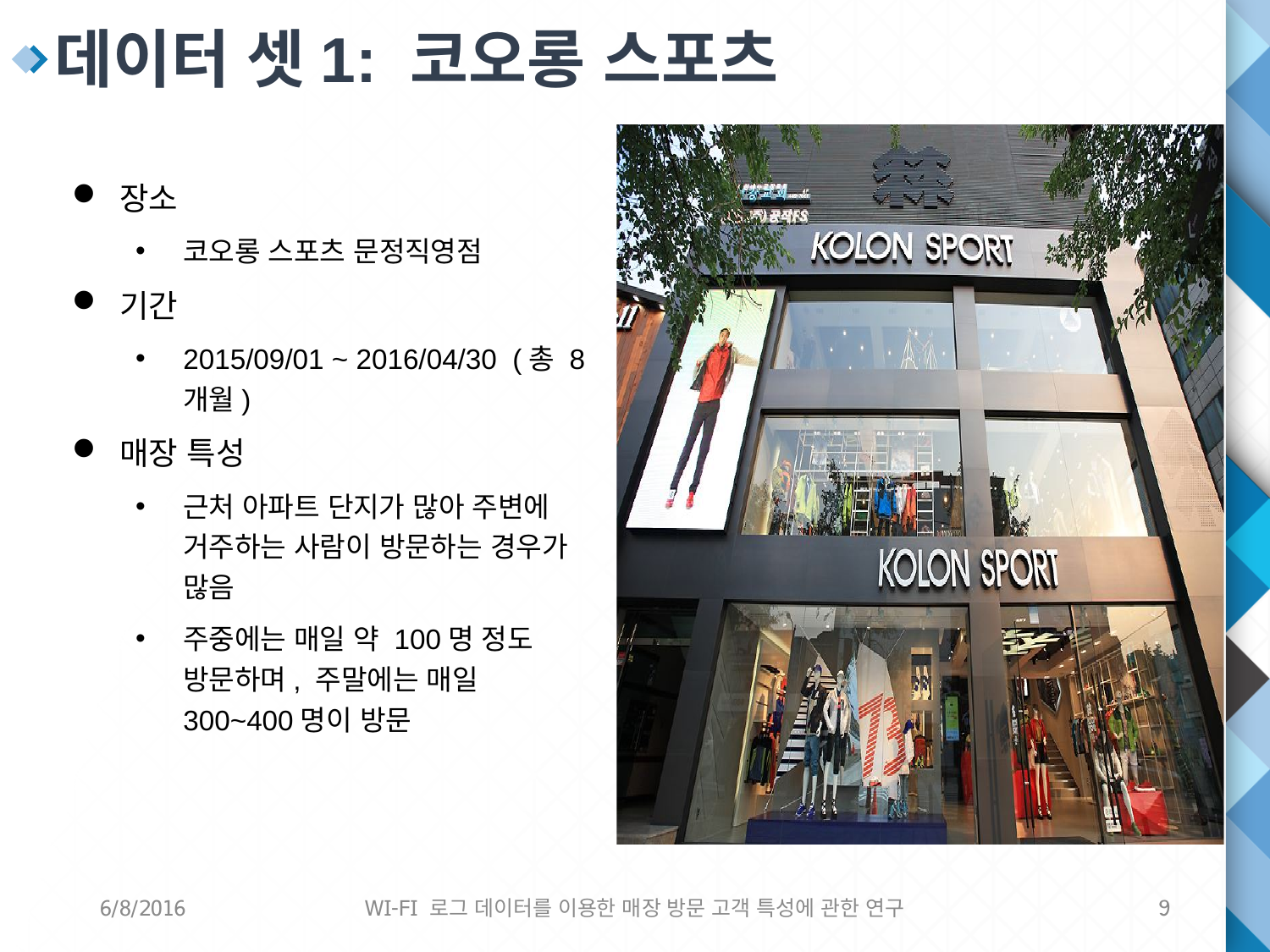

데이터 셋1: 코오롱 스포츠

장소
코오롱 스포츠 문정직영점
기간
2015/09/01 ~ 2016/04/30  (총 8개월)
매장 특성
근처 아파트 단지가 많아 주변에 거주하는 사람이 방문하는 경우가 많음
주중에는 매일 약 100명 정도 방문하며, 주말에는 매일 300~400명이 방문
6/8/2016
WI-FI 로그 데이터를 이용한 매장 방문 고객 특성에 관한 연구
9